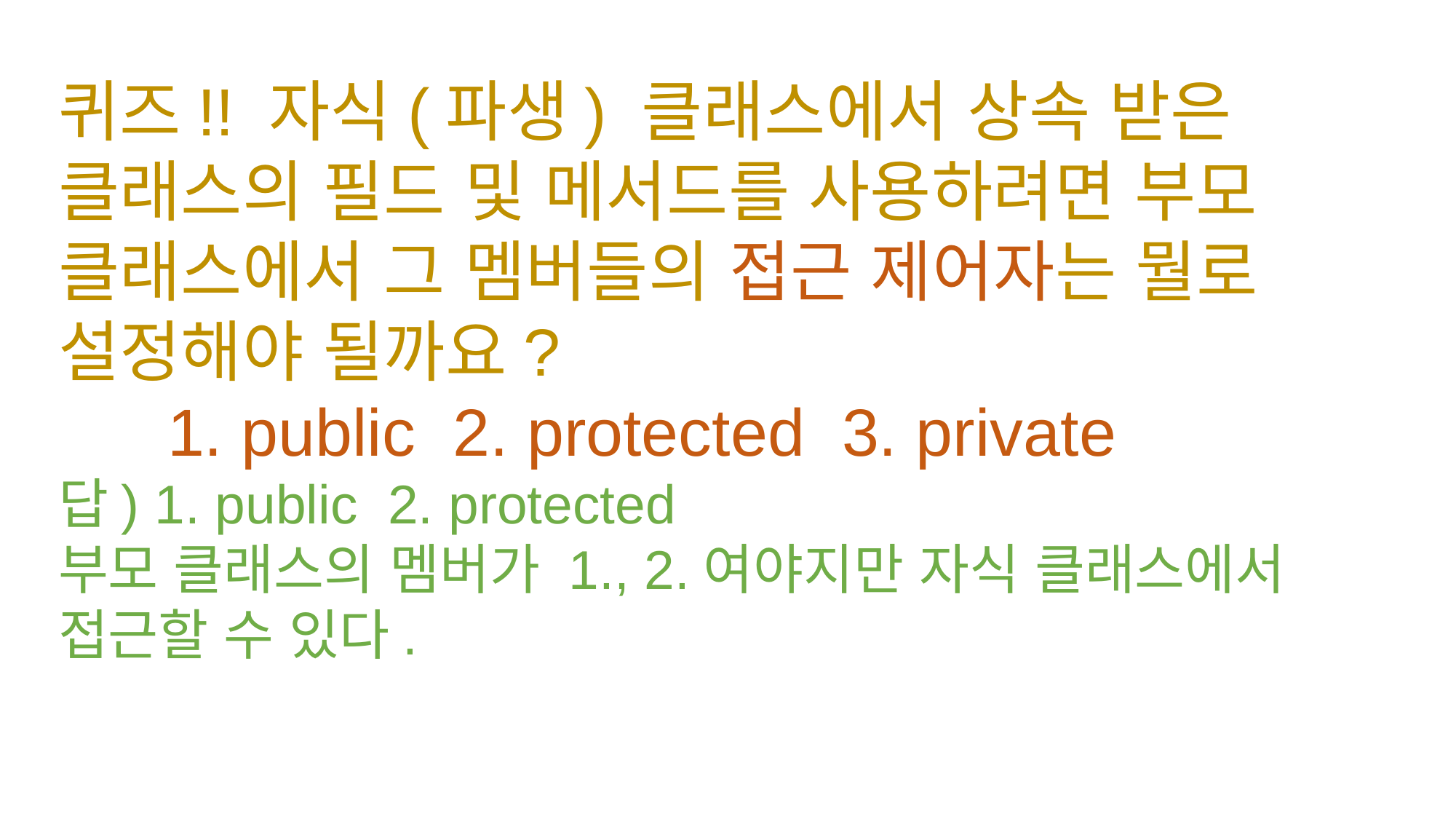

퀴즈!! 자식(파생) 클래스에서 상속 받은 클래스의 필드 및 메서드를 사용하려면 부모 클래스에서 그 멤버들의 접근 제어자는 뭘로 설정해야 될까요?
	1. public  2. protected  3. private
답) 1. public  2. protected
부모 클래스의 멤버가 1., 2.여야지만 자식 클래스에서 접근할 수 있다.